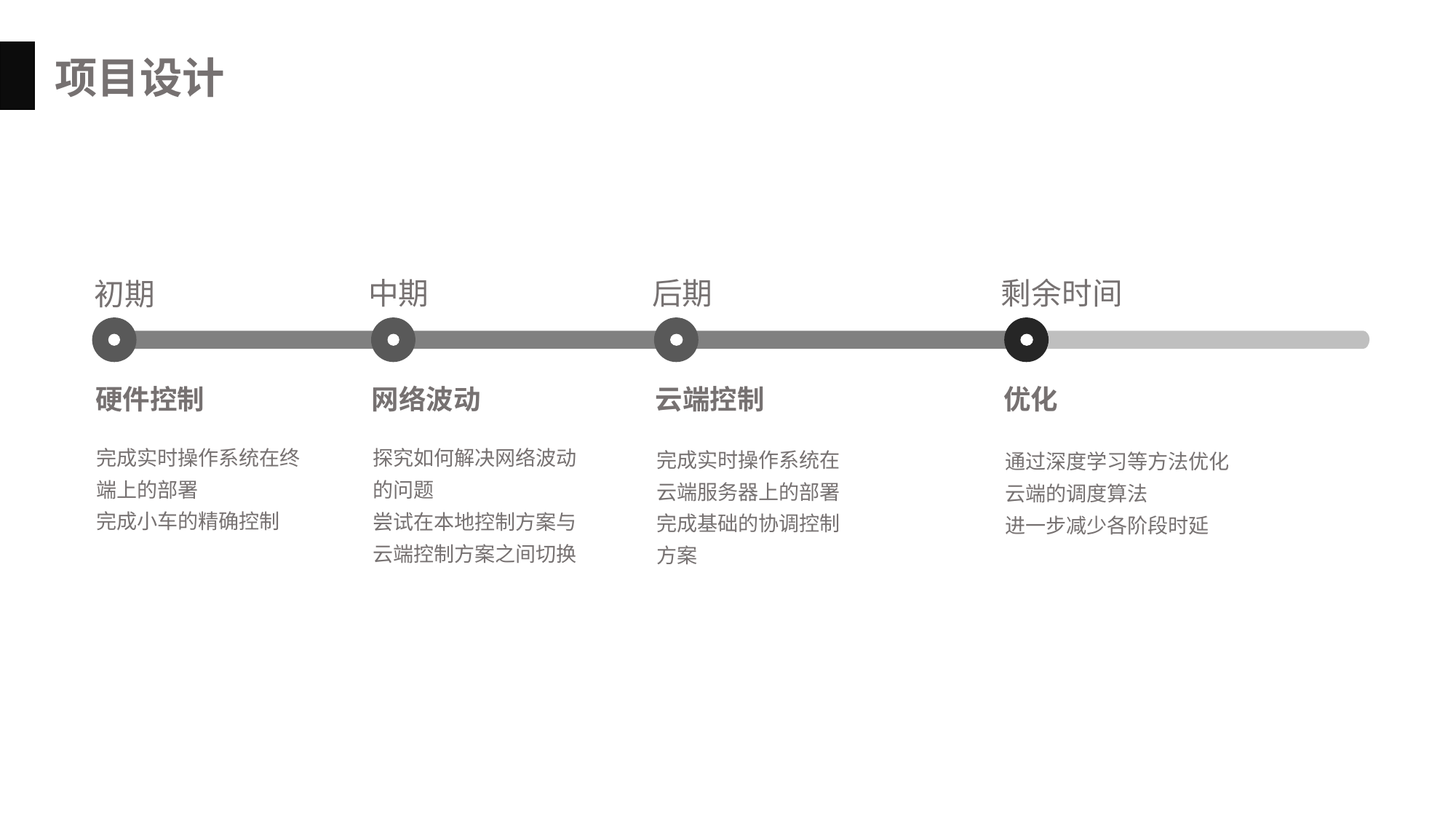

项目设计
中期
后期
剩余时间
初期

硬件控制
完成实时操作系统在终端上的部署
完成小车的精确控制
网络波动
探究如何解决网络波动的问题
尝试在本地控制方案与云端控制方案之间切换
云端控制
完成实时操作系统在云端服务器上的部署
完成基础的协调控制方案
优化
通过深度学习等方法优化云端的调度算法
进一步减少各阶段时延